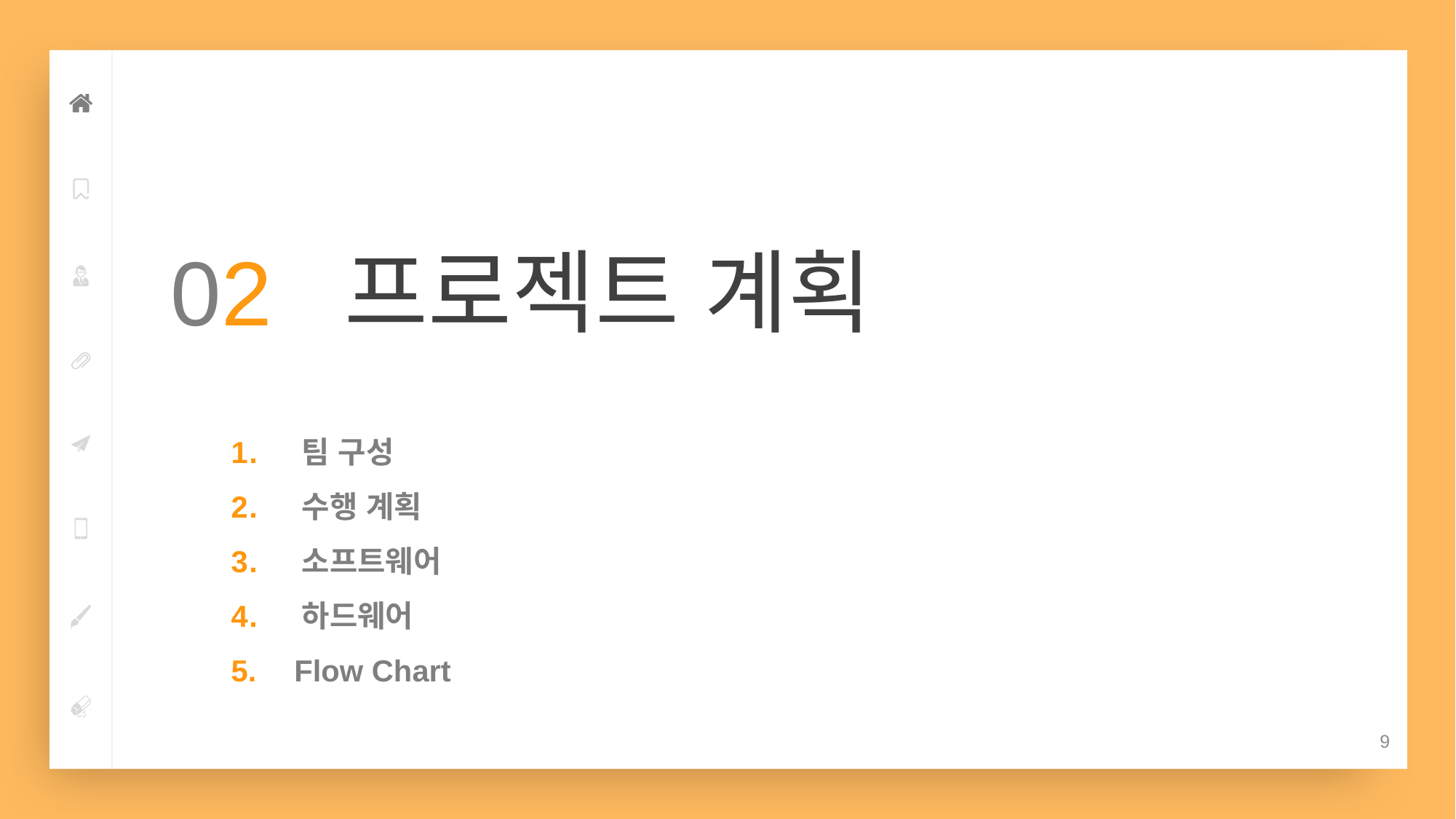

02  프로젝트 계획
 팀 구성
 수행 계획
 소프트웨어
 하드웨어
 Flow Chart
9